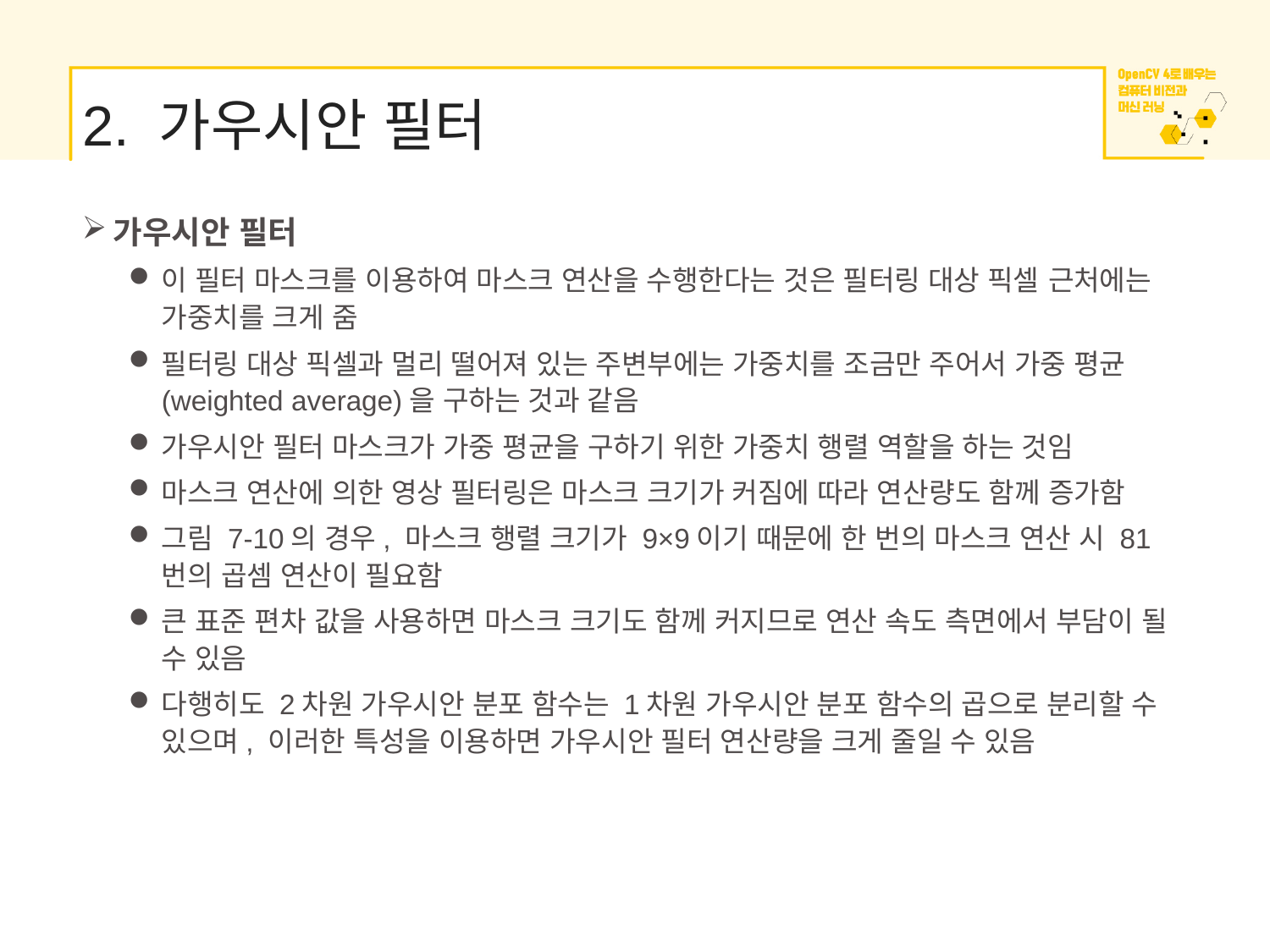

# 2. 가우시안 필터
가우시안 필터
이 필터 마스크를 이용하여 마스크 연산을 수행한다는 것은 필터링 대상 픽셀 근처에는 가중치를 크게 줌
필터링 대상 픽셀과 멀리 떨어져 있는 주변부에는 가중치를 조금만 주어서 가중 평균(weighted average)을 구하는 것과 같음
가우시안 필터 마스크가 가중 평균을 구하기 위한 가중치 행렬 역할을 하는 것임
마스크 연산에 의한 영상 필터링은 마스크 크기가 커짐에 따라 연산량도 함께 증가함
그림 7-10의 경우, 마스크 행렬 크기가 9×9이기 때문에 한 번의 마스크 연산 시 81번의 곱셈 연산이 필요함
큰 표준 편차 값을 사용하면 마스크 크기도 함께 커지므로 연산 속도 측면에서 부담이 될 수 있음
다행히도 2차원 가우시안 분포 함수는 1차원 가우시안 분포 함수의 곱으로 분리할 수 있으며, 이러한 특성을 이용하면 가우시안 필터 연산량을 크게 줄일 수 있음